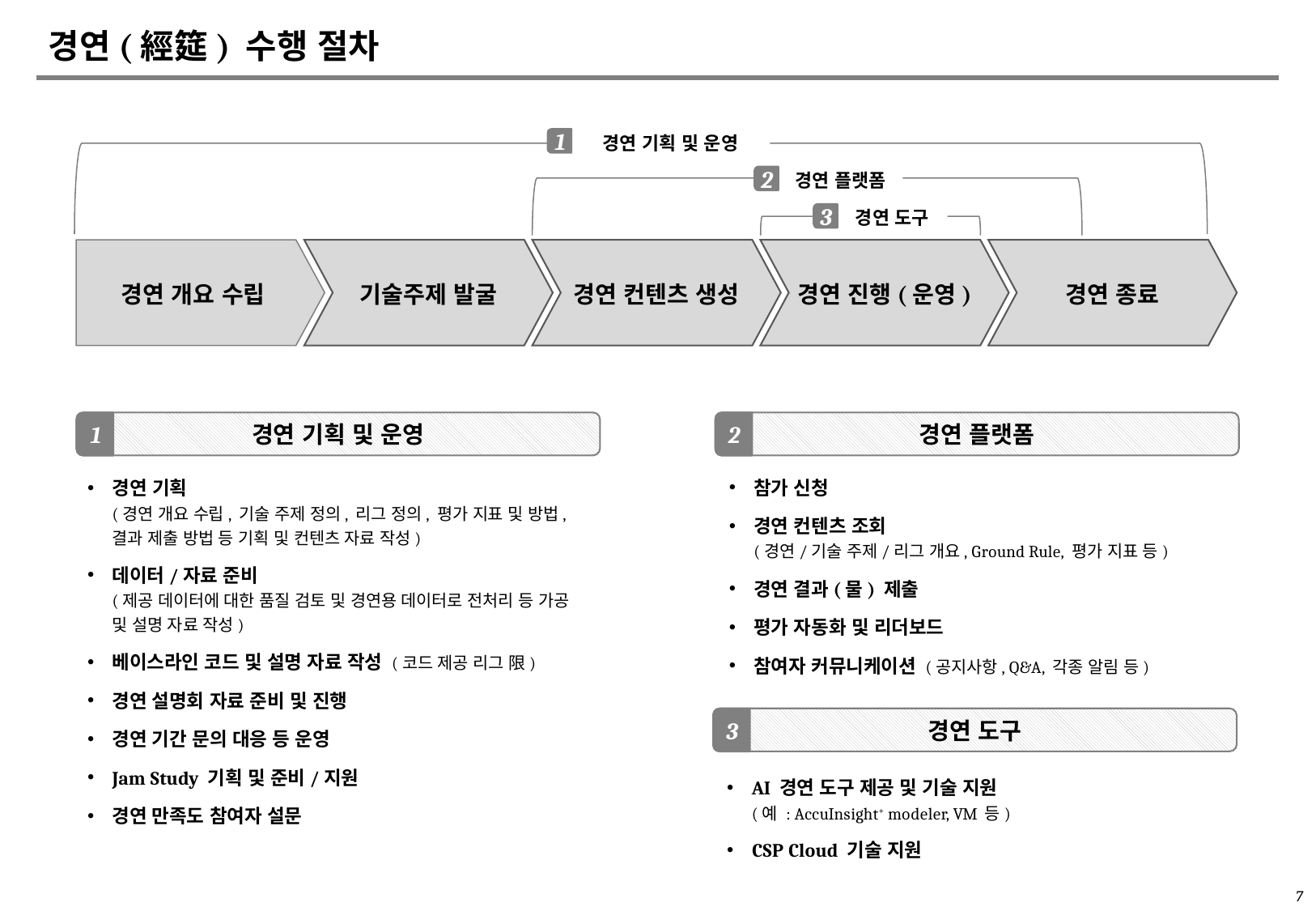

# 경연(經筵) 수행 절차
경연 기획 및 운영
1

경연 플랫폼
2

경연 도구
3
경연 개요 수립
기술주제 발굴
경연 컨텐츠 생성
경연 진행(운영)
경연 종료
경연 기획 및 운영
1
경연 기획
(경연 개요 수립, 기술 주제 정의, 리그 정의, 평가 지표 및 방법, 결과 제출 방법 등 기획 및 컨텐츠 자료 작성)
데이터/자료 준비
(제공 데이터에 대한 품질 검토 및 경연용 데이터로 전처리 등 가공 및 설명 자료 작성)
베이스라인 코드 및 설명 자료 작성 (코드 제공 리그 限)
경연 설명회 자료 준비 및 진행
경연 기간 문의 대응 등 운영
Jam Study 기획 및 준비/지원
경연 만족도 참여자 설문
경연 플랫폼
2
참가 신청
경연 컨텐츠 조회
(경연/기술 주제/리그 개요, Ground Rule, 평가 지표 등)
경연 결과(물) 제출
평가 자동화 및 리더보드
참여자 커뮤니케이션 (공지사항, Q&A, 각종 알림 등)
경연 도구
3
AI 경연 도구 제공 및 기술 지원
(예 : AccuInsight+ modeler, VM 등)
CSP Cloud 기술 지원